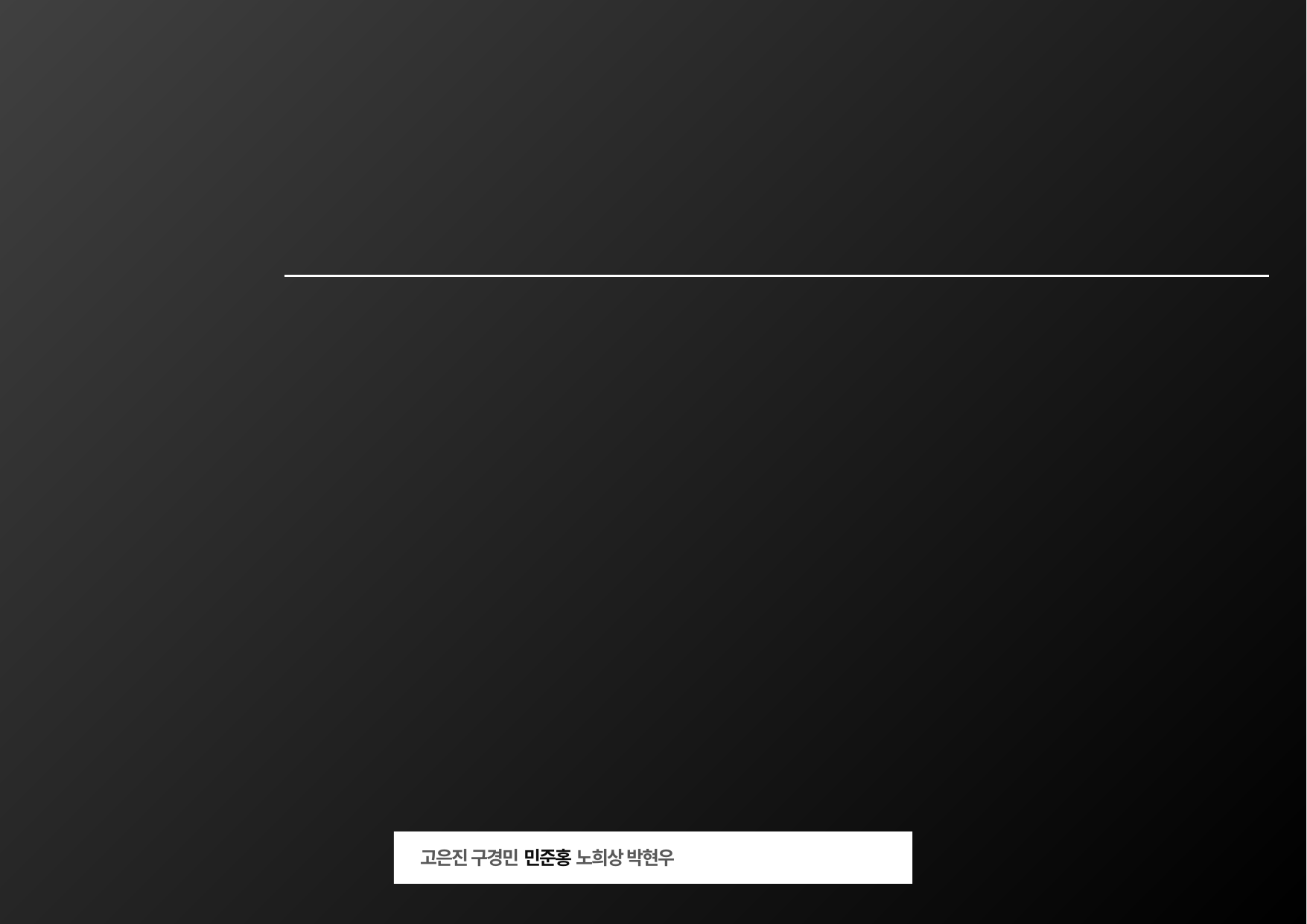

TEAM 3
Linux system
TERM PROJECT
고은진 구경민 민준홍 노희상 박현우